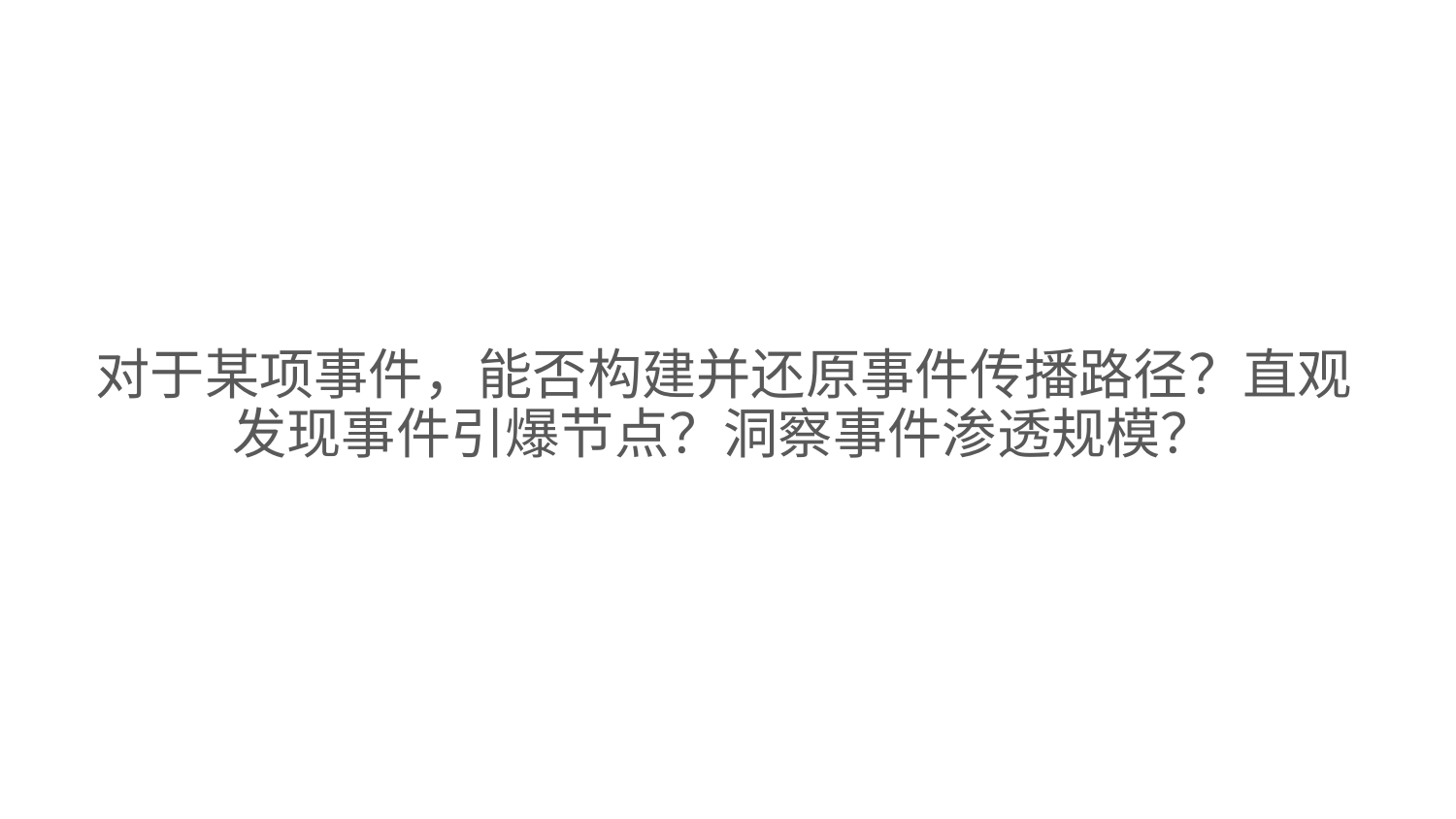

对于某项事件，能否构建并还原事件传播路径？直观发现事件引爆节点？洞察事件渗透规模？